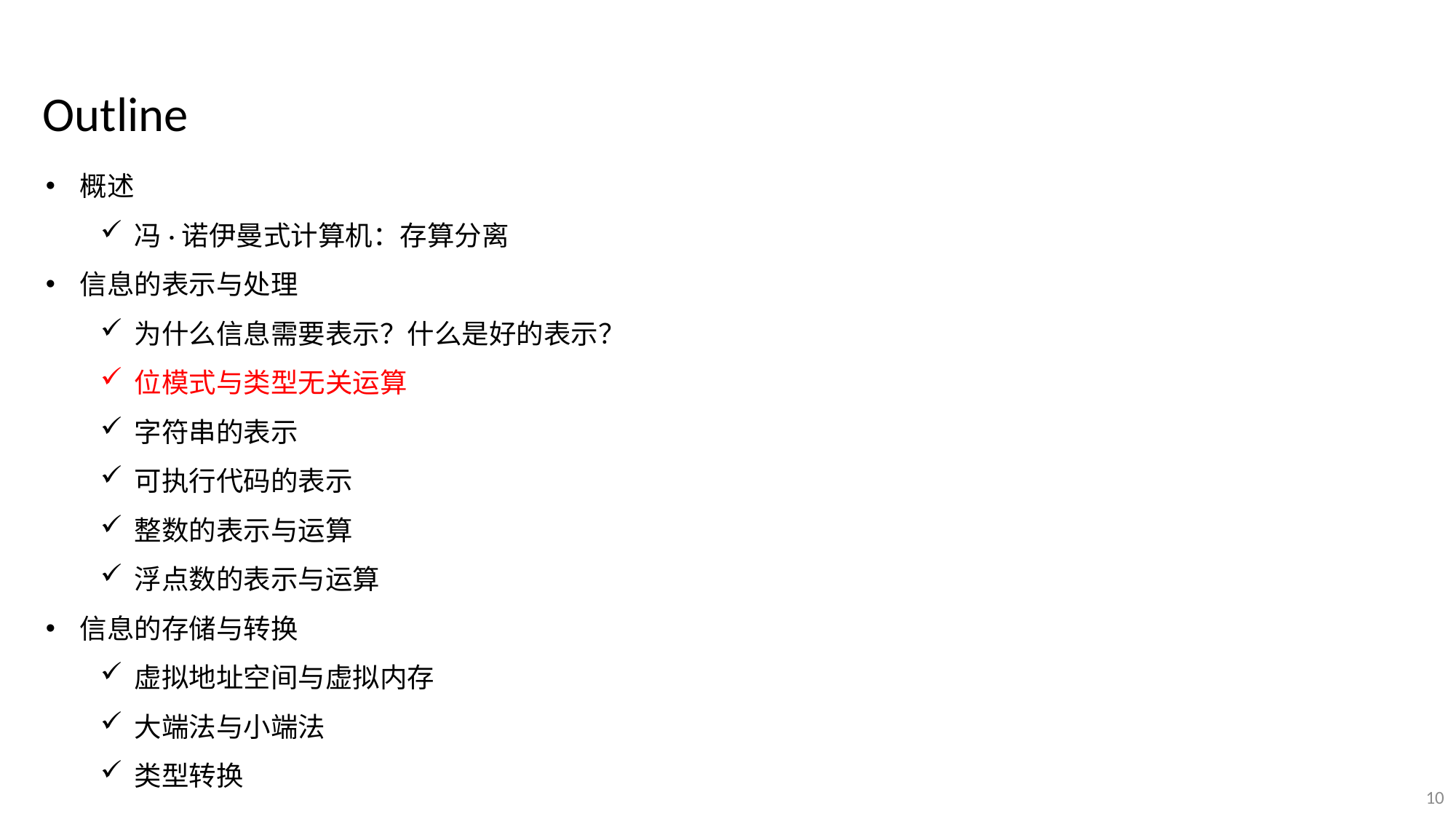

Outline
概述
冯·诺伊曼式计算机：存算分离
信息的表示与处理
为什么信息需要表示？什么是好的表示？
位模式与类型无关运算
字符串的表示
可执行代码的表示
整数的表示与运算
浮点数的表示与运算
信息的存储与转换
虚拟地址空间与虚拟内存
大端法与小端法
类型转换
10